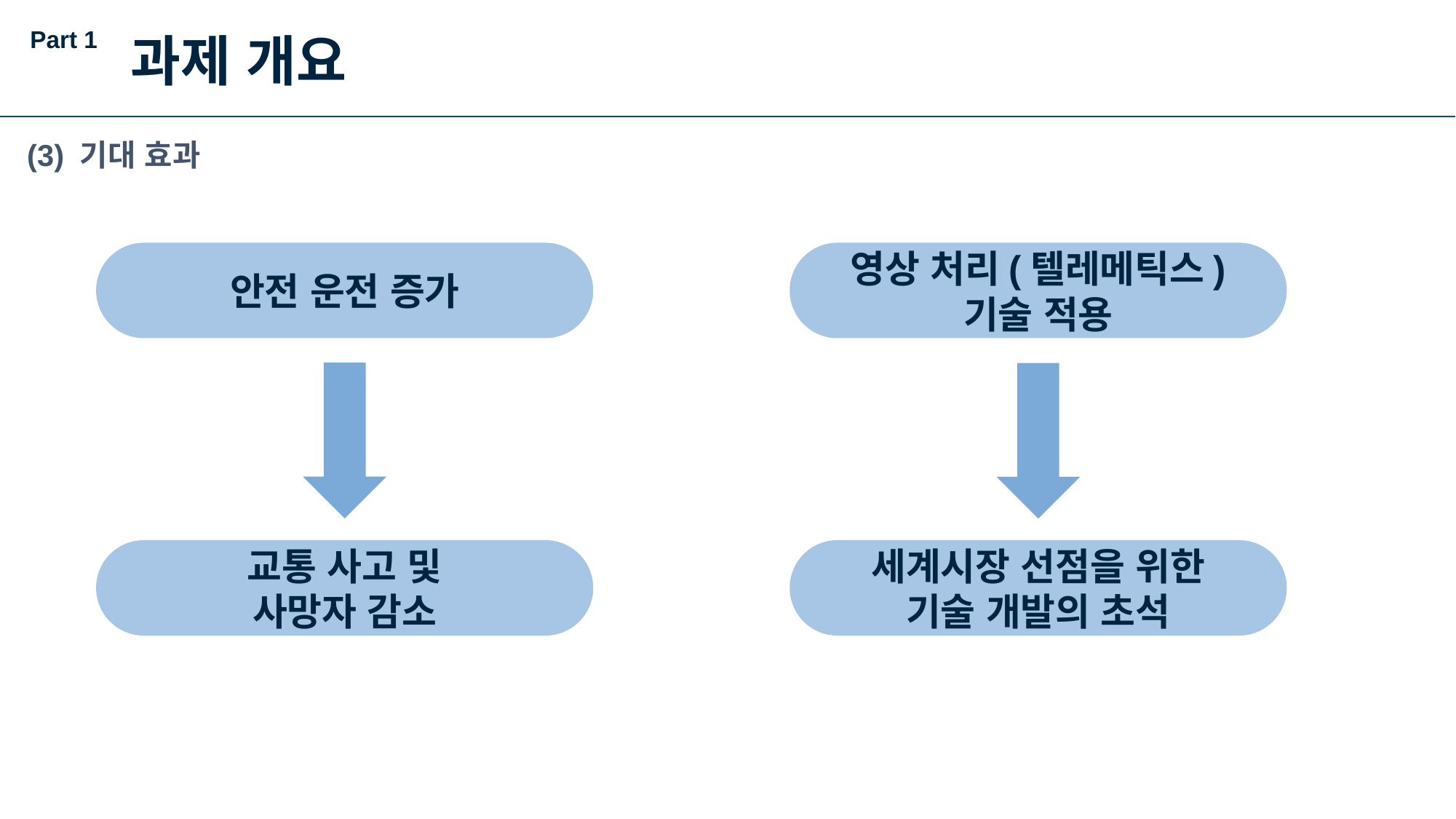

Part 1
과제 개요
(3) 기대 효과
안전 운전 증가
영상 처리(텔레메틱스)
기술 적용

교통 사고 및
사망자 감소
세계시장 선점을 위한
기술 개발의 초석